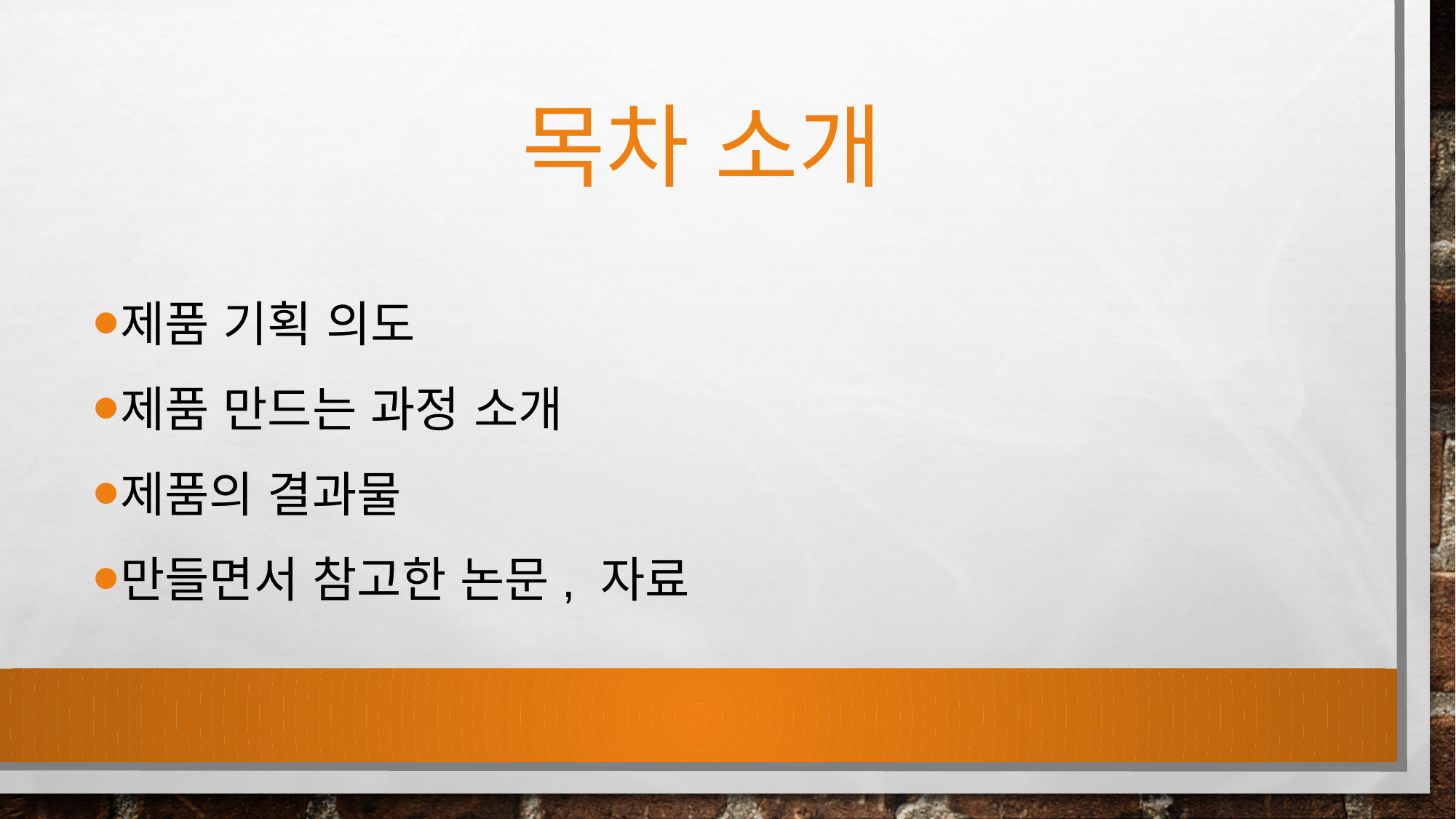

# 목차 소개
제품 기획 의도
제품 만드는 과정 소개
제품의 결과물
만들면서 참고한 논문, 자료